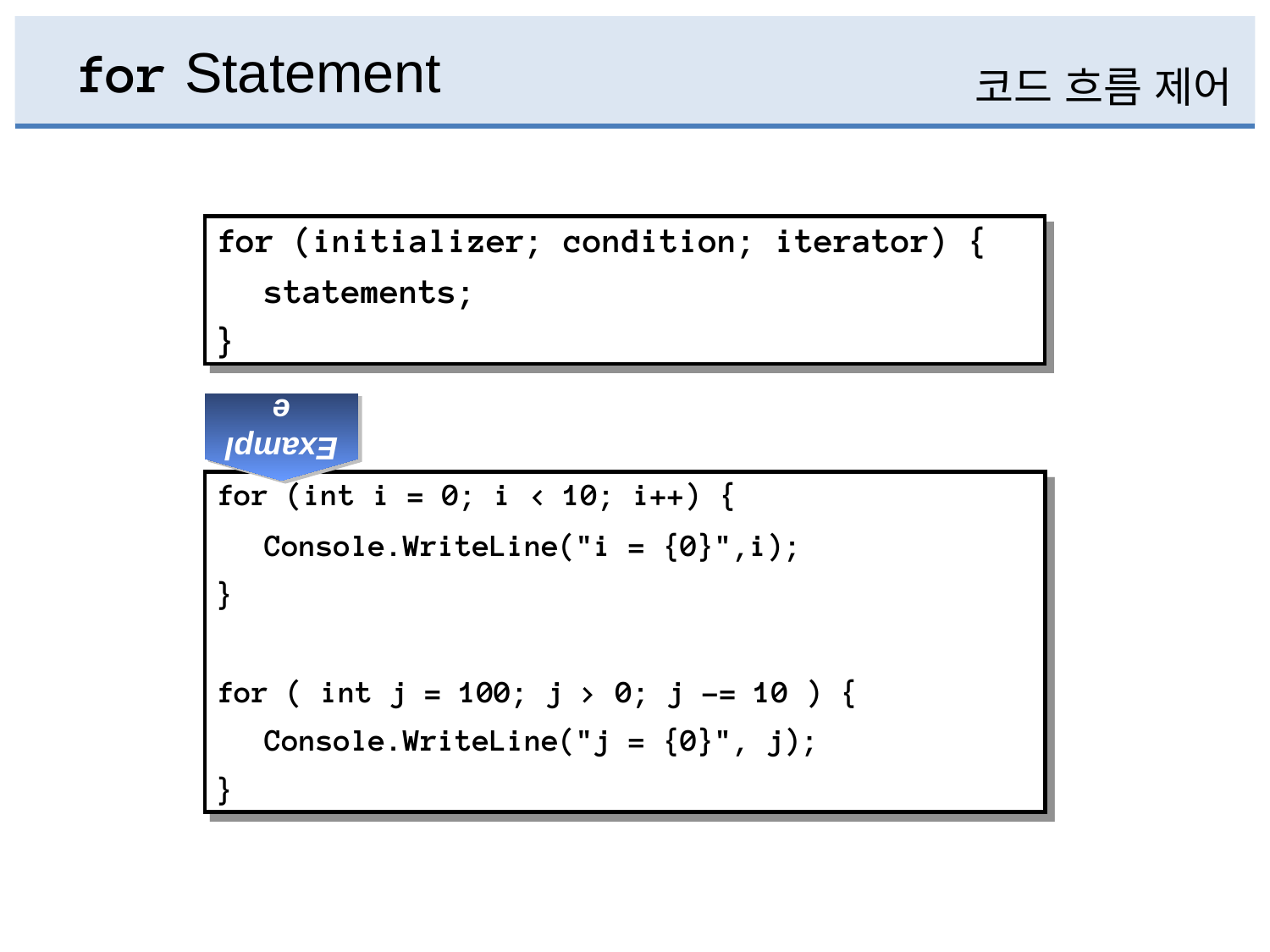

# for Statement
코드 흐름 제어
for (initializer; condition; iterator) {
	statements;
}
Example
for (int i = 0; i < 10; i++) {
	Console.WriteLine("i = {0}",i);
}

for ( int j = 100; j > 0; j -= 10 ) {
	Console.WriteLine("j = {0}", j);
}